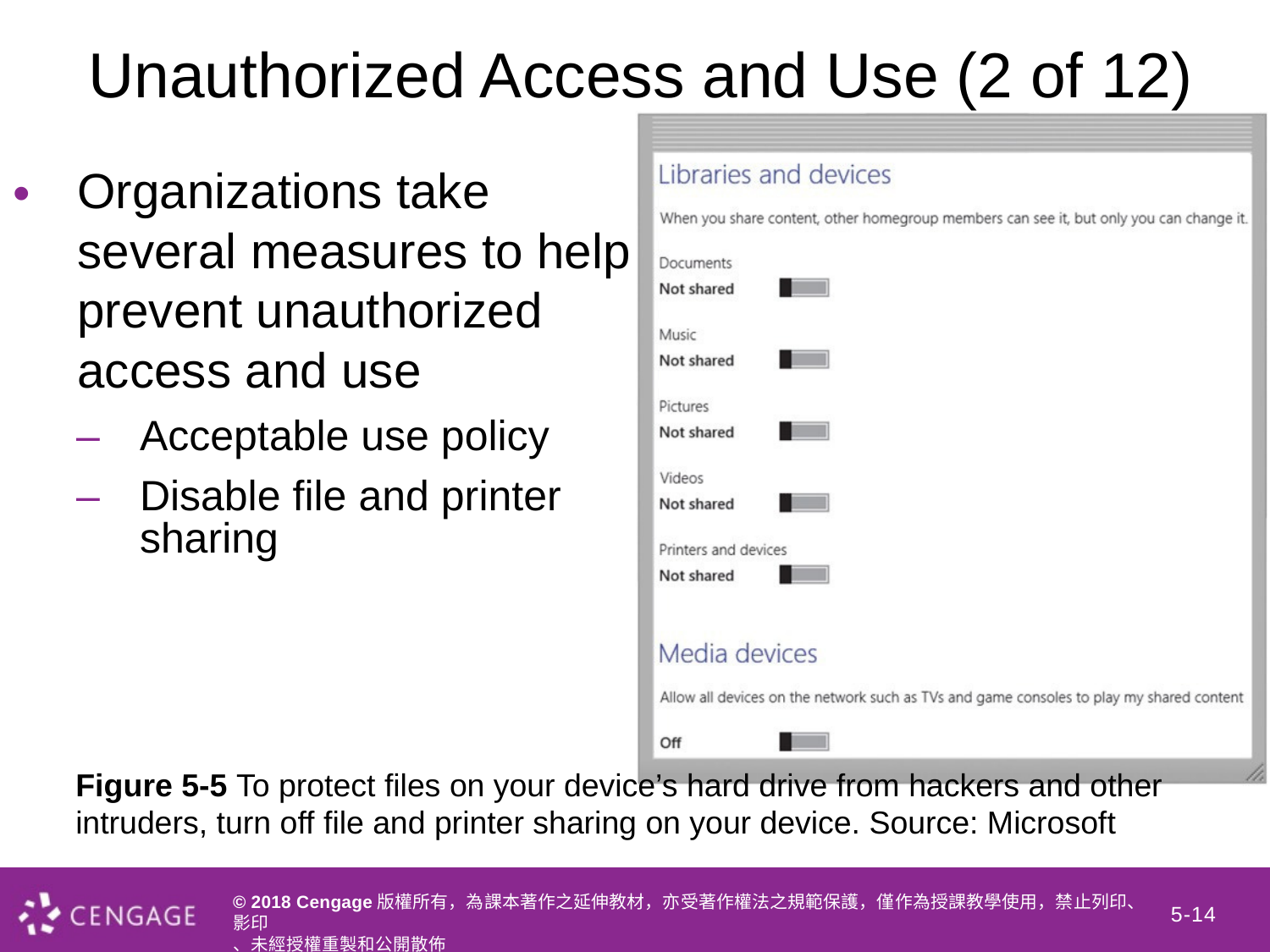

Unauthorized Access and Use (2 of 12)

•
Organizations take several measures to help prevent unauthorized access and use
– –
Acceptable use policy Disable file and printer
sharing
Figure 5-5 To protect files on your device’s hard drive from hackers and other intruders, turn off file and printer sharing on your device. Source: Microsoft

© 2018 Cengage版權所有，為課本著作之延伸教材，亦受著作權法之規範保護，僅作為授課教學使用，禁止列印、影印
、未經授權重製和公開散佈
5-14